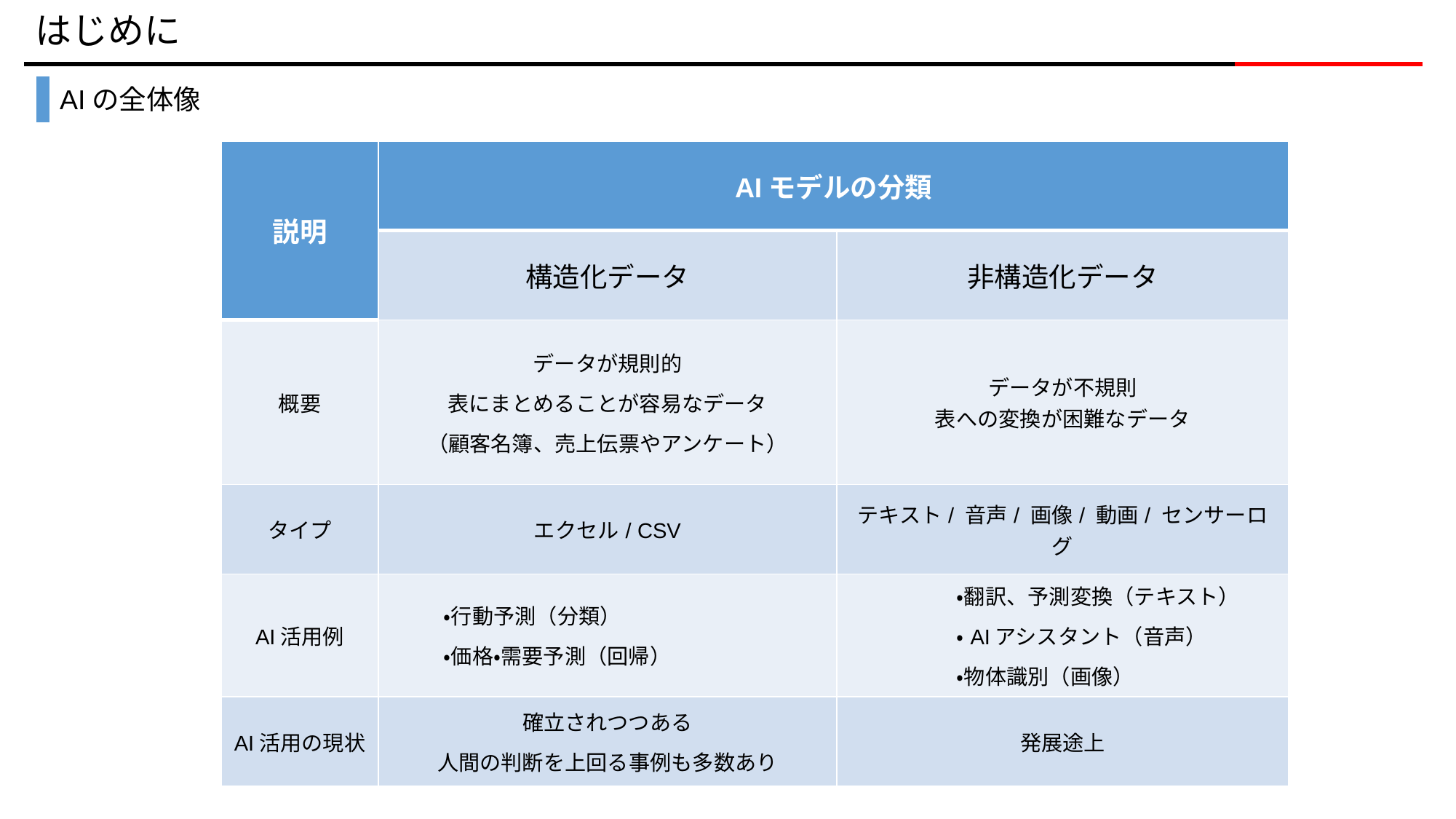

# はじめに

AIの全体像
| 説明 | AIモデルの分類 |  |
| --- | --- | --- |
| 説明 | 構造化データ | 非構造化データ |
| 概要 | データが規則的 表にまとめることが容易なデータ （顧客名簿、売上伝票やアンケート） | データが不規則 表への変換が困難なデータ |
| タイプ | エクセル/ CSV | テキスト/ 音声/ 画像/ 動画/ センサーログ |
| AI活用例 | ・行動予測（分類） ・価格・需要予測（回帰） | ・翻訳、予測変換（テキスト） ・AIアシスタント（音声） ・物体識別（画像） |
| AI活用の現状 | 確立されつつある 人間の判断を上回る事例も多数あり | 発展途上 |